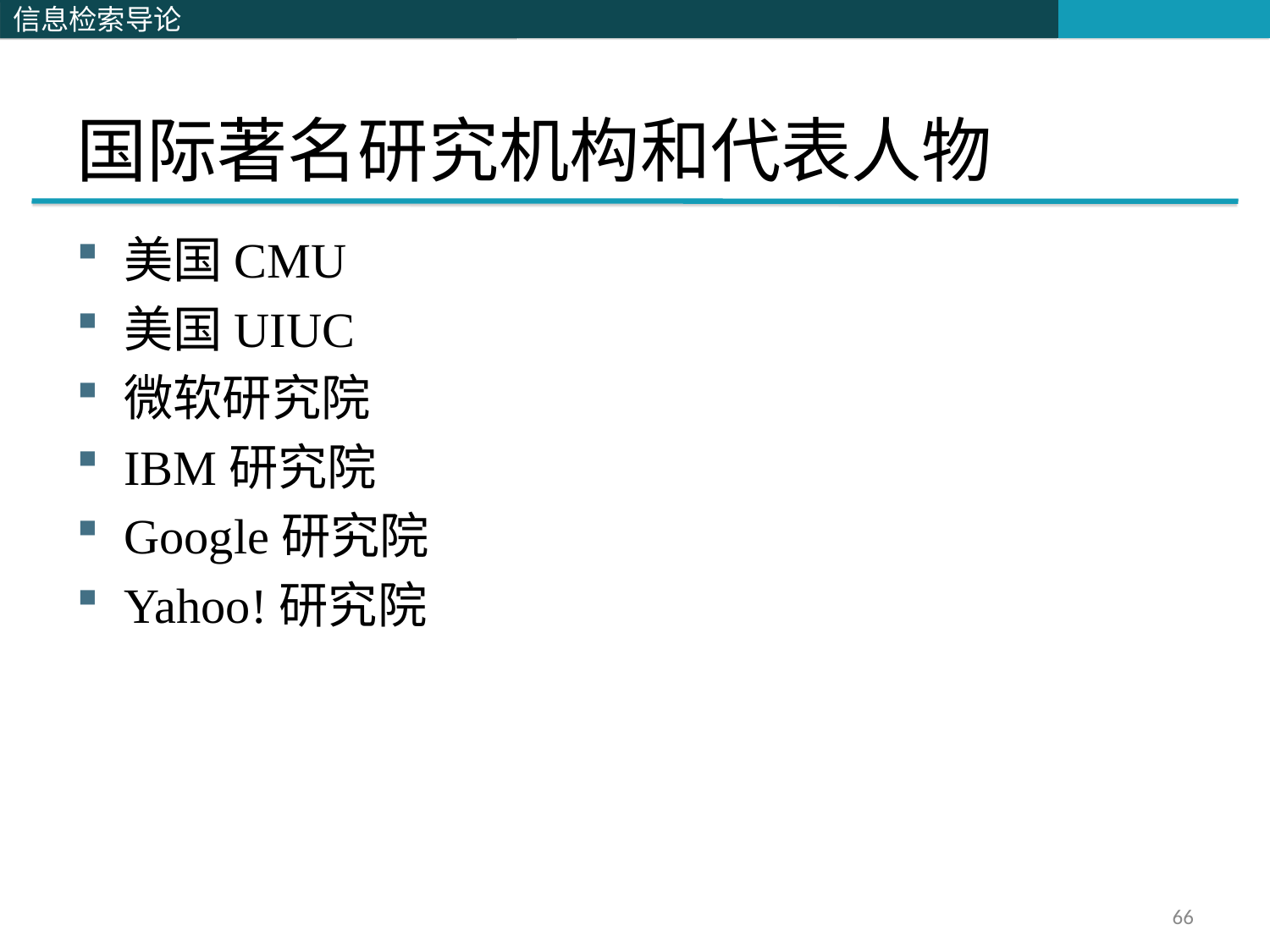

# 国际著名研究机构和代表人物
美国CMU
美国UIUC
微软研究院
IBM研究院
Google研究院
Yahoo!研究院
66